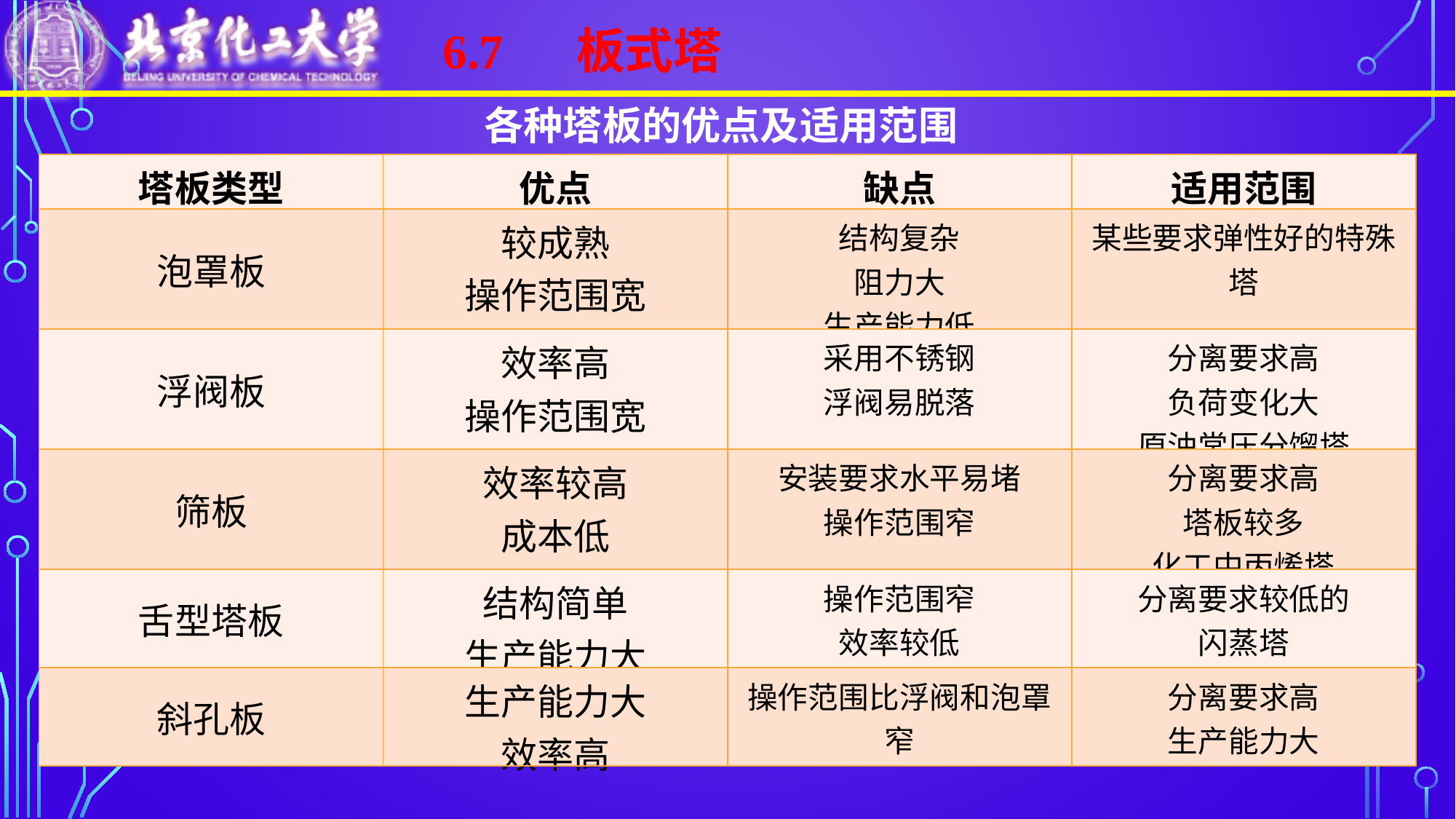

6.7     板式塔
各种塔板的优点及适用范围
| 塔板类型 | 优点 | 缺点 | 适用范围 |
| --- | --- | --- | --- |
| 泡罩板 | 较成熟 操作范围宽 | 结构复杂 阻力大 生产能力低 | 某些要求弹性好的特殊塔 |
| 浮阀板 | 效率高 操作范围宽 | 采用不锈钢 浮阀易脱落 | 分离要求高 负荷变化大 原油常压分馏塔 |
| 筛板 | 效率较高 成本低 | 安装要求水平易堵 操作范围窄 | 分离要求高 塔板较多 化工中丙烯塔 |
| 舌型塔板 | 结构简单 生产能力大 | 操作范围窄 效率较低 | 分离要求较低的 闪蒸塔 |
| 斜孔板 | 生产能力大 效率高 | 操作范围比浮阀和泡罩窄 | 分离要求高 生产能力大 |